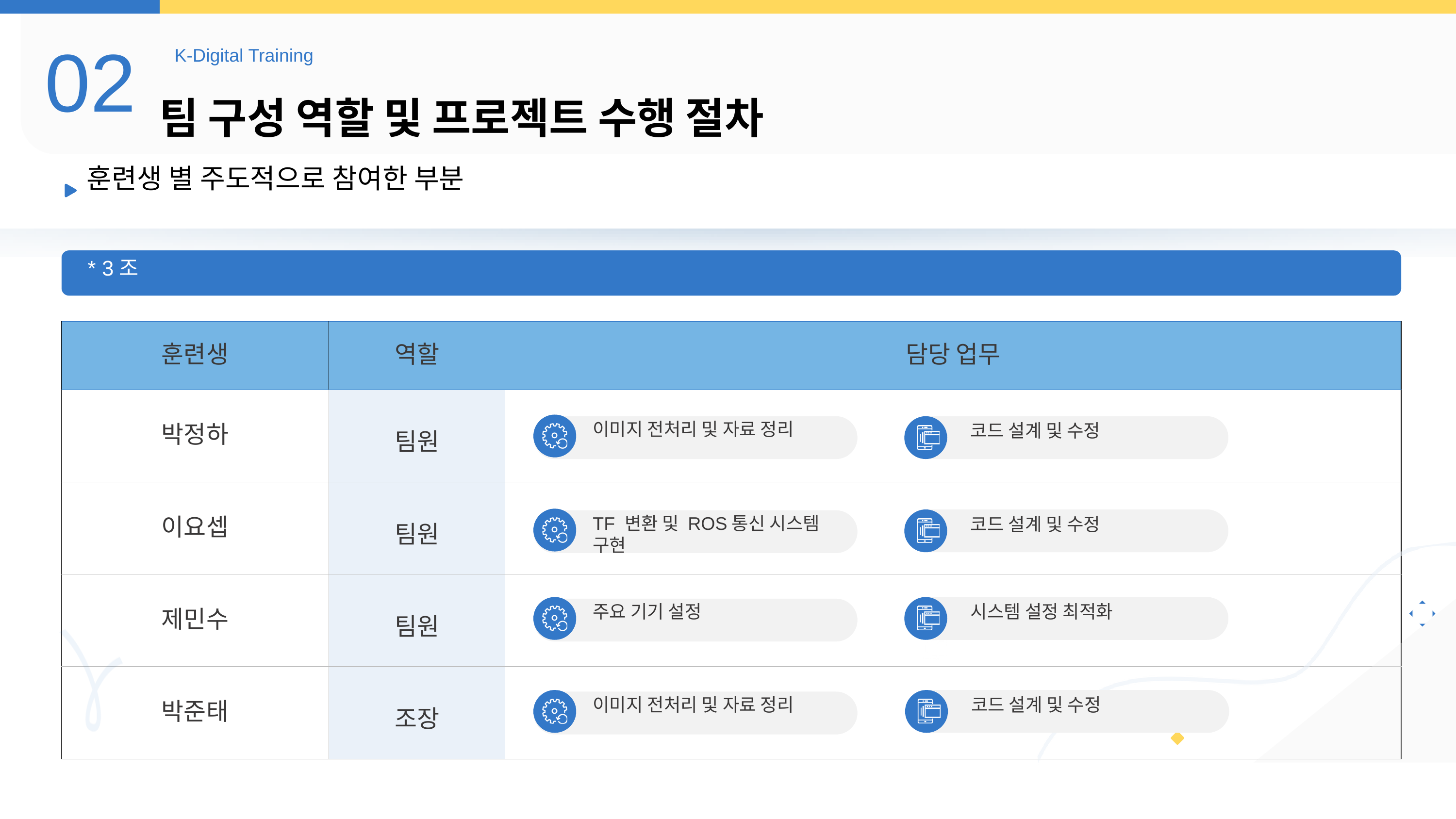

02

K-Digital Training
팀 구성 역할 및 프로젝트 수행 절차

훈련생 별 주도적으로 참여한 부분

* 3조
| 훈련생 | 역할 | 담당 업무 |
| --- | --- | --- |
| 박정하 | 팀원 |  |
| 이요셉 | 팀원 |  |
| 제민수 | 팀원 |  |
| 박준태 | 조장 |  |

이미지 전처리 및 자료 정리

코드 설계 및 수정

코드 설계 및 수정

TF 변환 및 ROS통신 시스템 구현

주요 기기 설정

시스템 설정 최적화

이미지 전처리 및 자료 정리

코드 설계 및 수정